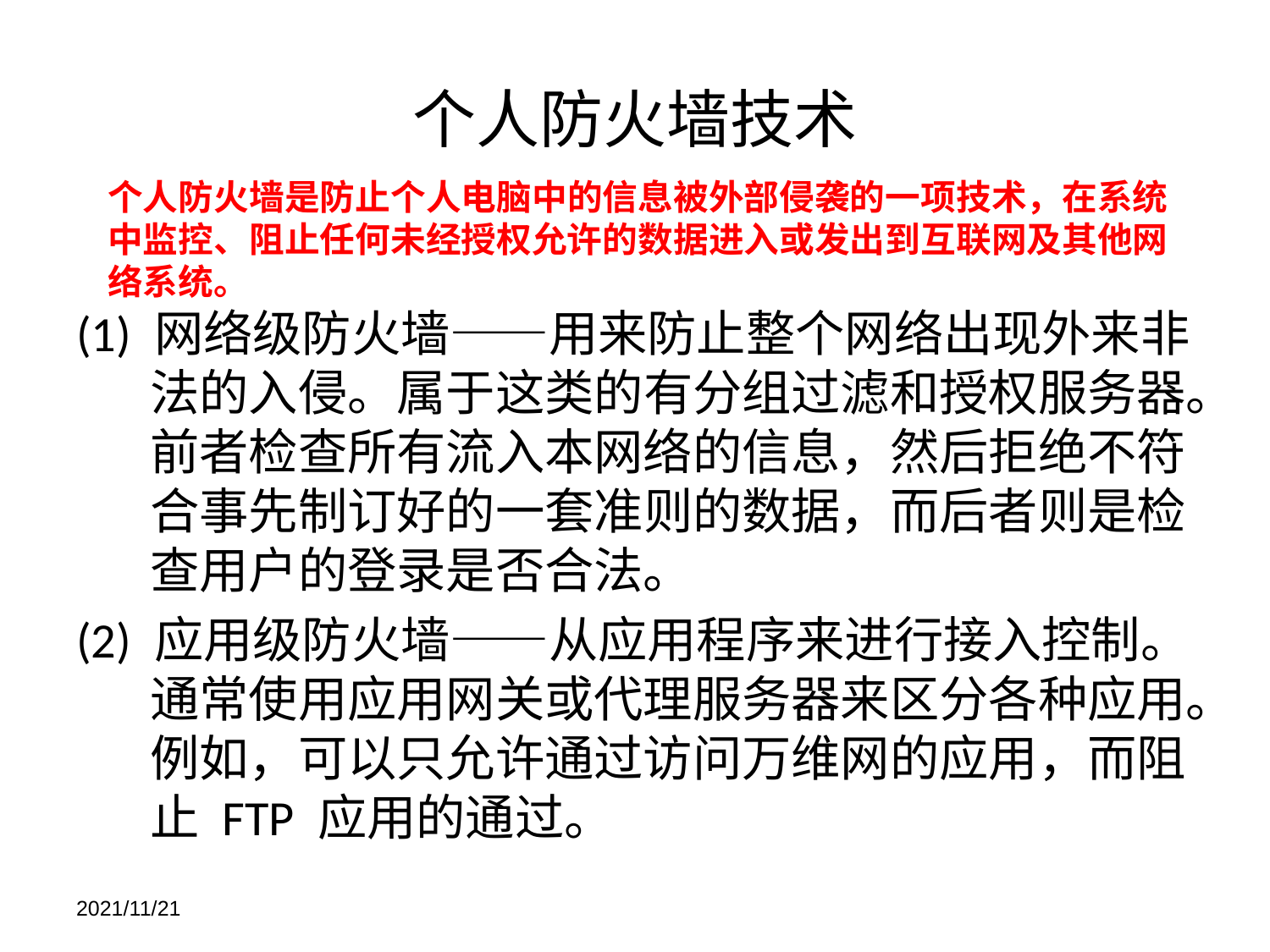

个人防火墙技术
个人防火墙是防止个人电脑中的信息被外部侵袭的一项技术，在系统中监控、阻止任何未经授权允许的数据进入或发出到互联网及其他网络系统。
(1) 网络级防火墙——用来防止整个网络出现外来非法的入侵。属于这类的有分组过滤和授权服务器。前者检查所有流入本网络的信息，然后拒绝不符合事先制订好的一套准则的数据，而后者则是检查用户的登录是否合法。
(2) 应用级防火墙——从应用程序来进行接入控制。通常使用应用网关或代理服务器来区分各种应用。例如，可以只允许通过访问万维网的应用，而阻止 FTP 应用的通过。
2021/11/21